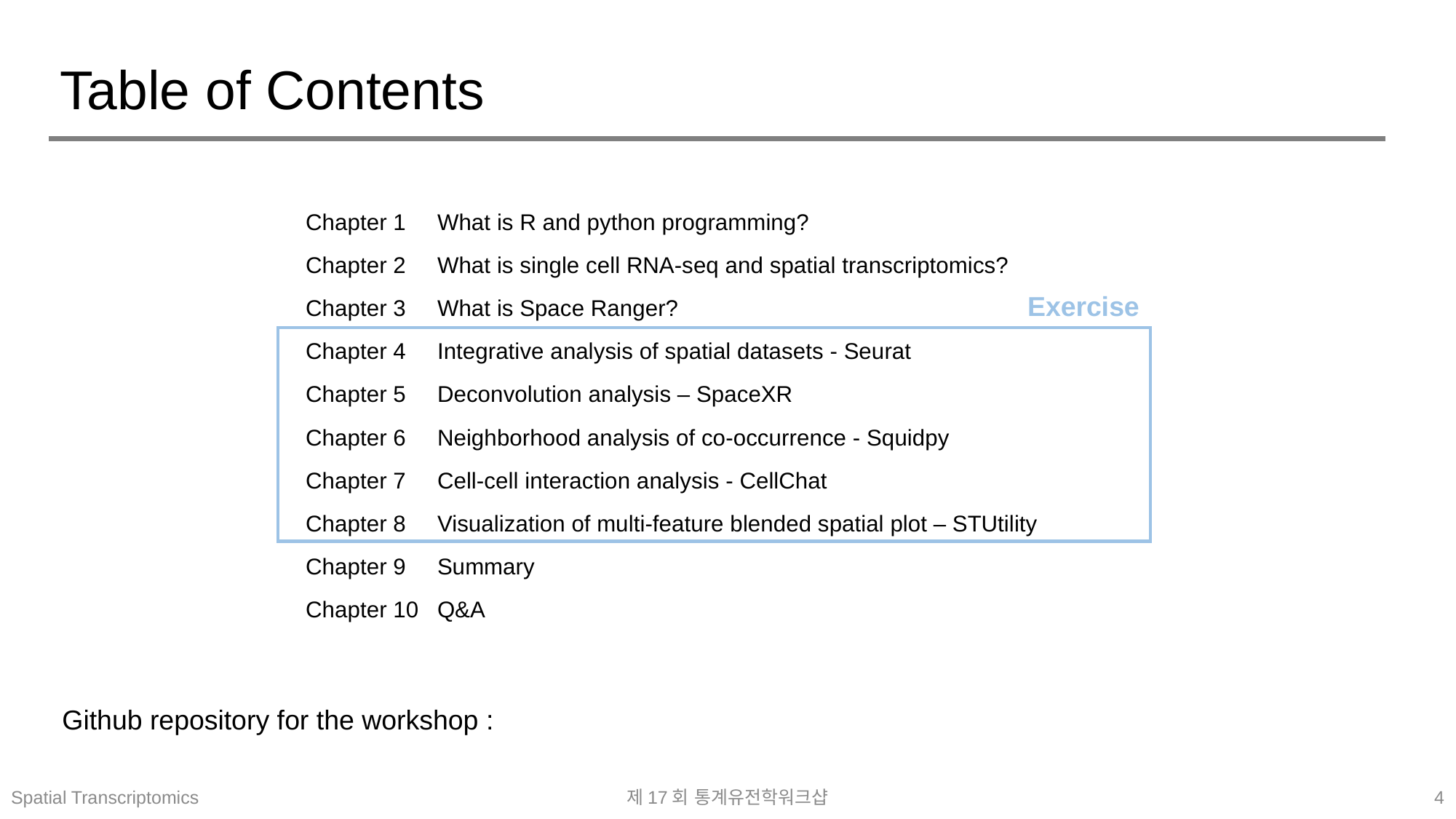

# Table of Contents
| Chapter 1 | What is R and python programming? |
| --- | --- |
| Chapter 2 | What is single cell RNA-seq and spatial transcriptomics? |
| Chapter 3 | What is Space Ranger? |
| Chapter 4 | Integrative analysis of spatial datasets - Seurat |
| Chapter 5 | Deconvolution analysis – SpaceXR |
| Chapter 6 | Neighborhood analysis of co-occurrence - Squidpy |
| Chapter 7 | Cell-cell interaction analysis - CellChat |
| Chapter 8 | Visualization of multi-feature blended spatial plot – STUtility |
| Chapter 9 | Summary |
| Chapter 10 | Q&A |
Exercise

Github repository for the workshop :
Spatial Transcriptomics
제17회 통계유전학워크샵
4